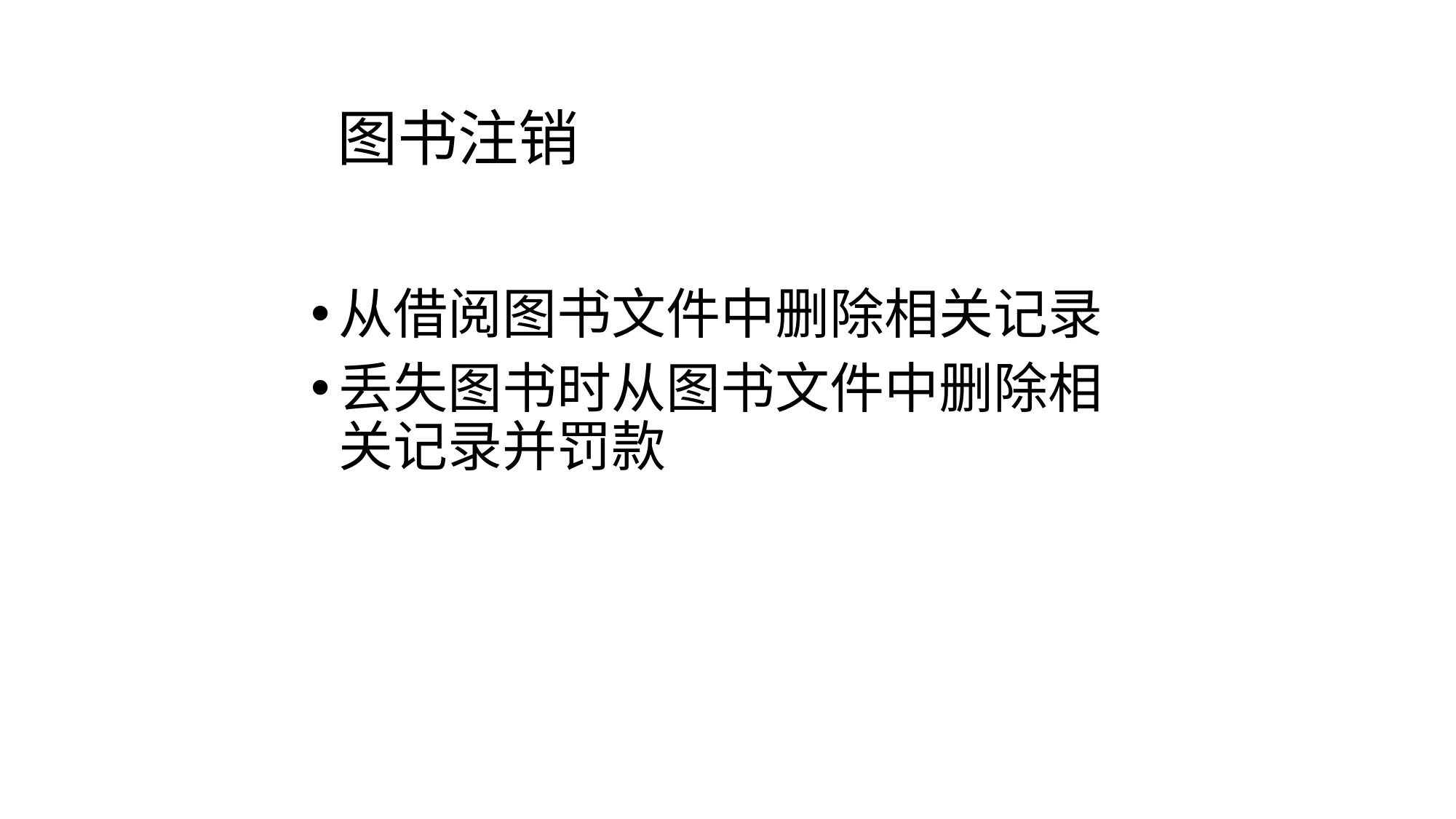

# 图书注销

从借阅图书文件中删除相关记录
丢失图书时从图书文件中删除相关记录并罚款